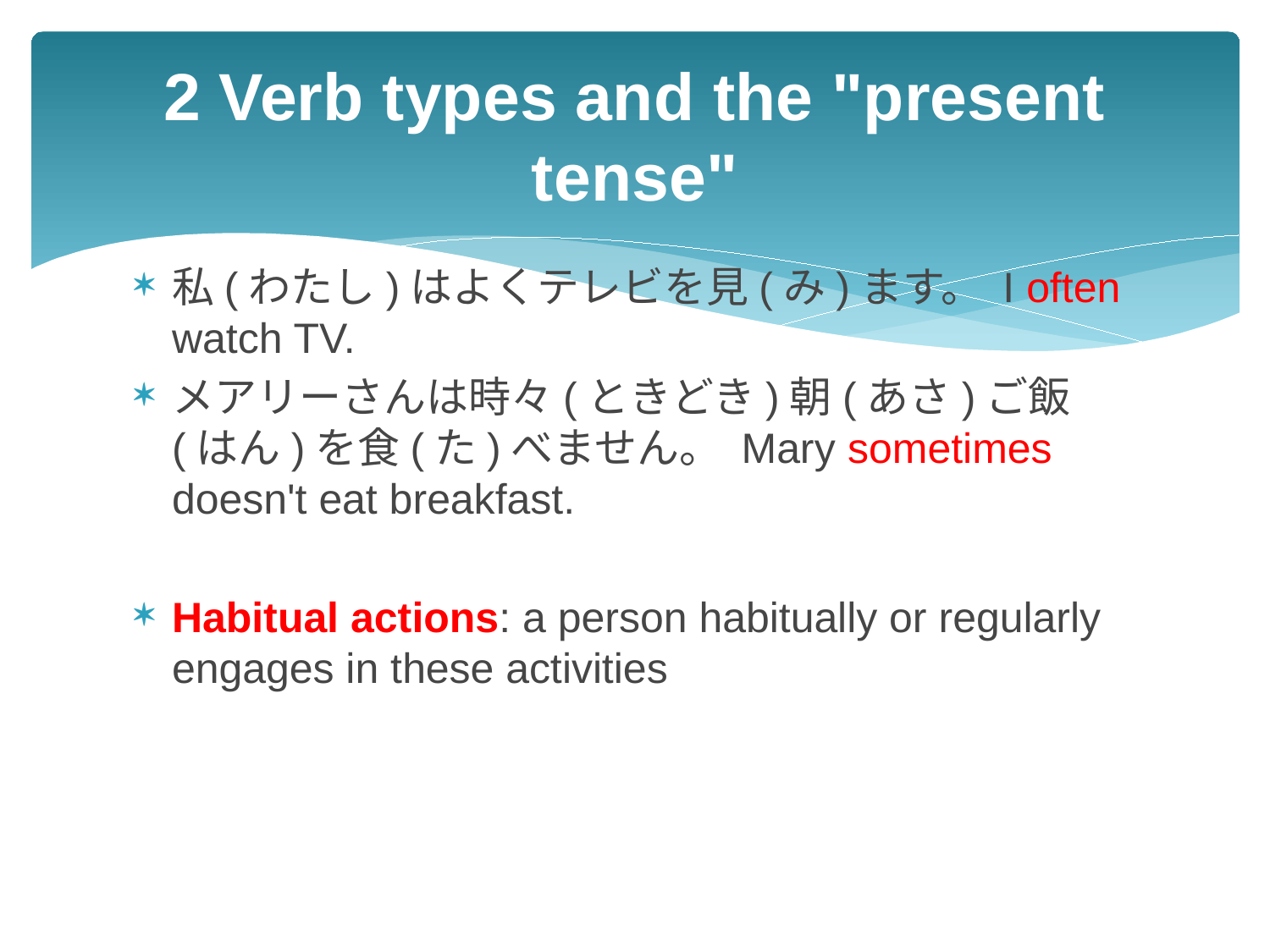

# 2 Verb types and the "present tense"
私(わたし)はよくテレビを見(み)ます。 I often watch TV.
メアリーさんは時々(ときどき)朝(あさ)ご飯(はん)を食(た)べません。 Mary sometimes doesn't eat breakfast.

Habitual actions: a person habitually or regularly engages in these activities